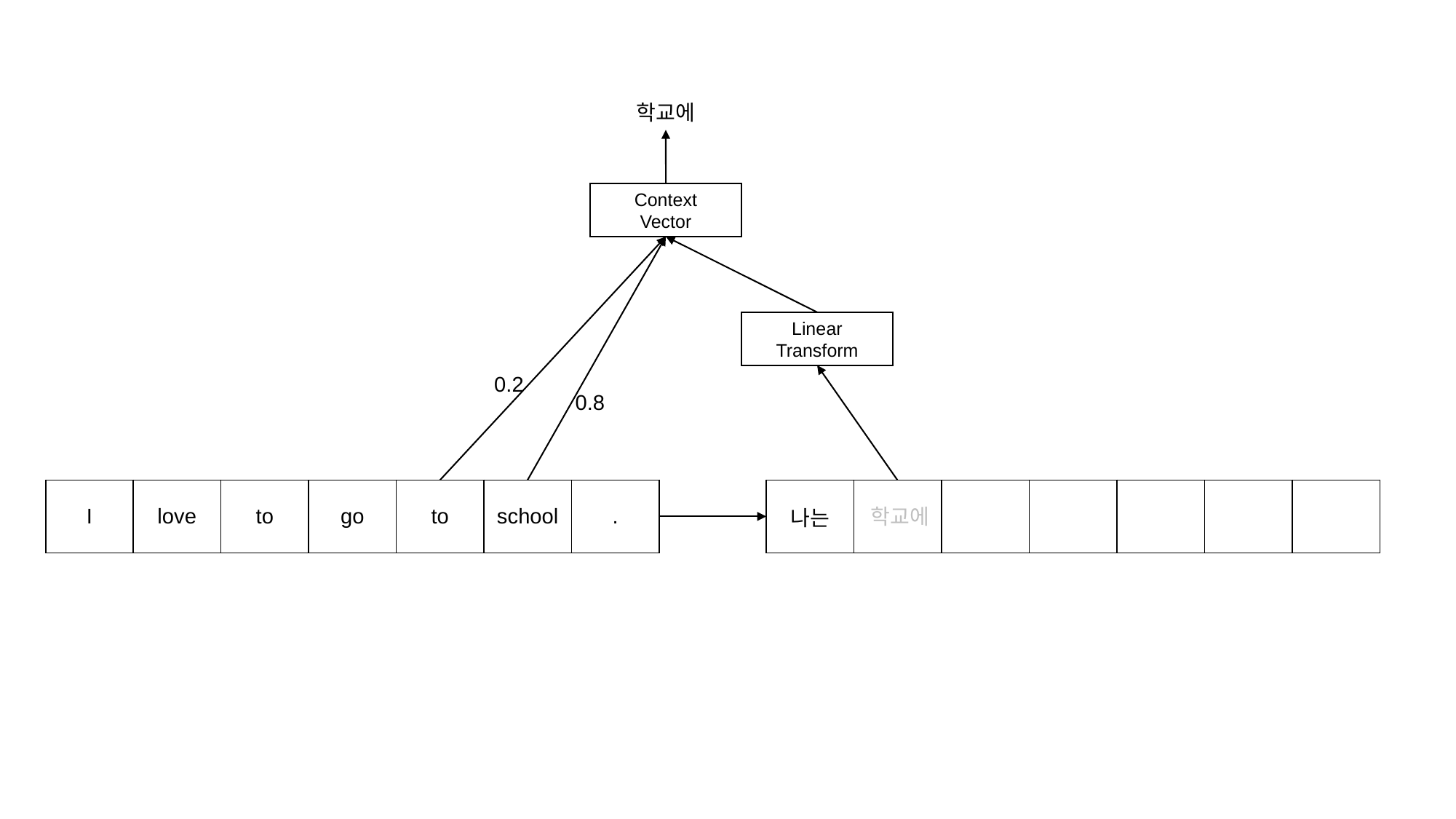

학교에
Context
Vector
Linear Transform
0.2
0.8
| I | love | to | go | to | school | . |
| --- | --- | --- | --- | --- | --- | --- |
| 나는 |  |  |  |  |  |  |
| --- | --- | --- | --- | --- | --- | --- |
학교에